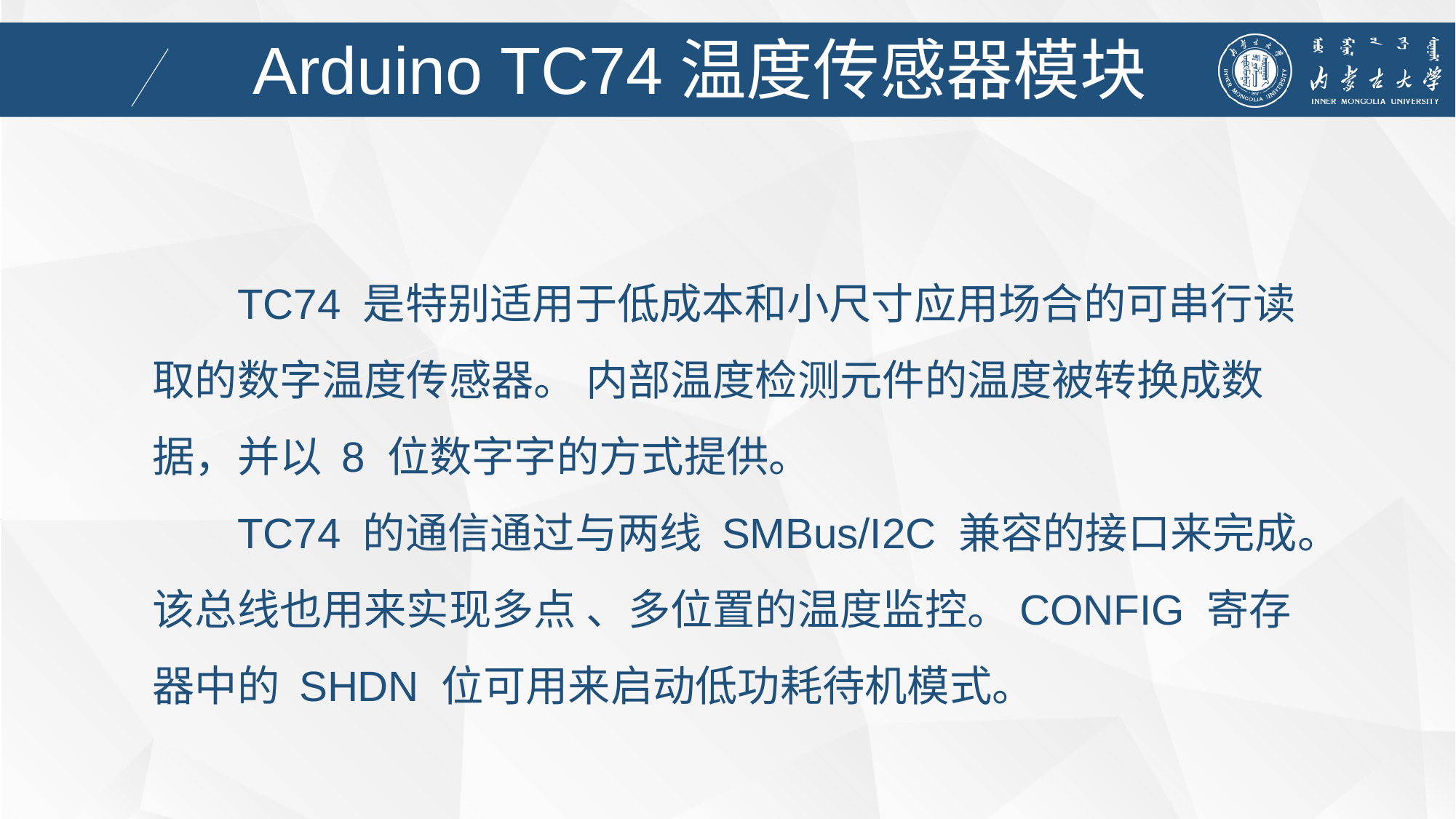

Arduino TC74温度传感器模块
TC74 是特别适用于低成本和小尺寸应用场合的可串行读取的数字温度传感器。 内部温度检测元件的温度被转换成数据，并以 8 位数字字的方式提供。
TC74 的通信通过与两线 SMBus/I2C 兼容的接口来完成。该总线也用来实现多点 、多位置的温度监控。CONFIG 寄存器中的 SHDN 位可用来启动低功耗待机模式。